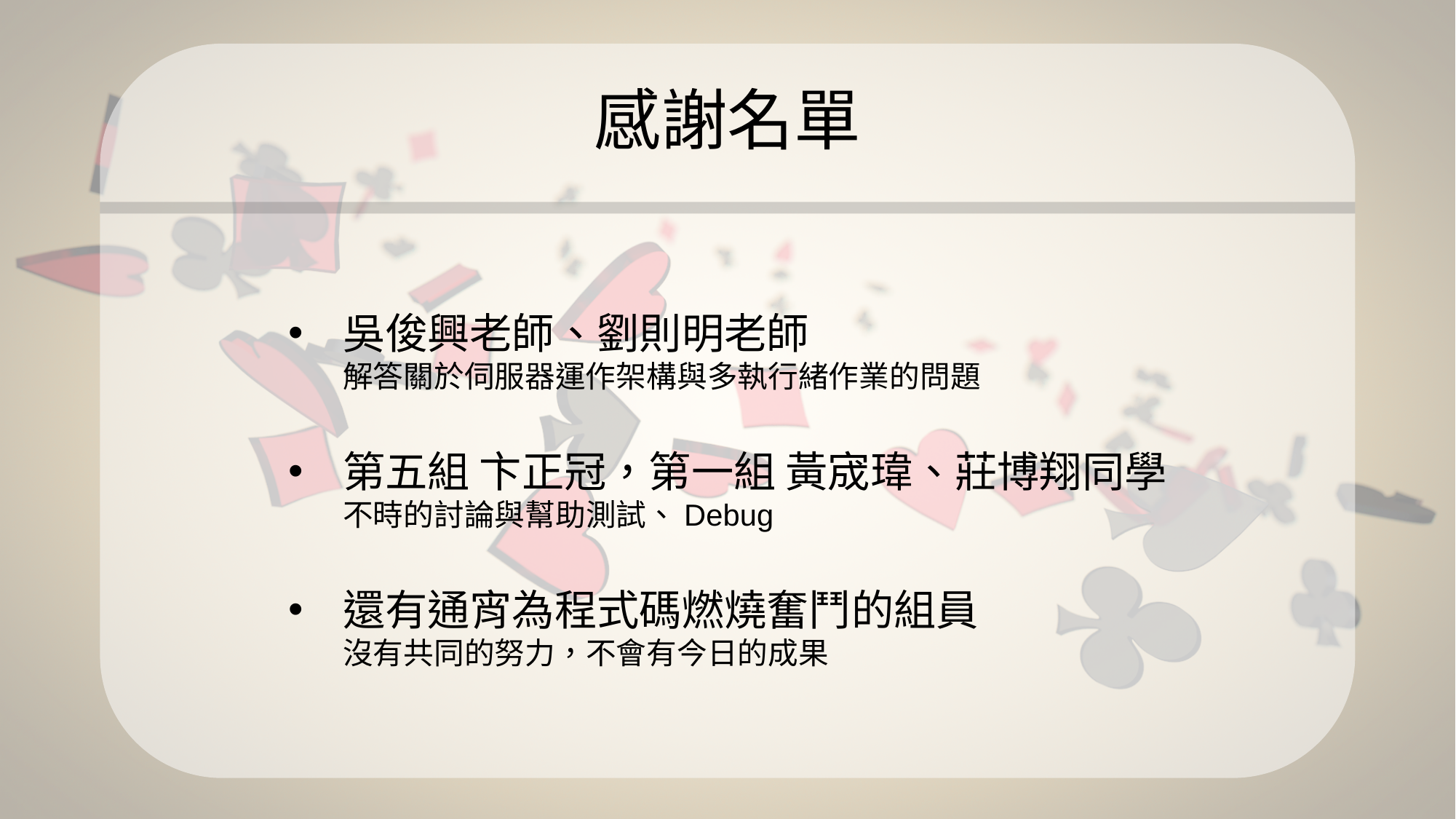

# 感謝名單
吳俊興老師、劉則明老師
解答關於伺服器運作架構與多執行緒作業的問題

第五組 卞正冠，第一組 黃宬瑋、莊博翔同學
不時的討論與幫助測試、Debug

還有通宵為程式碼燃燒奮鬥的組員
沒有共同的努力，不會有今日的成果